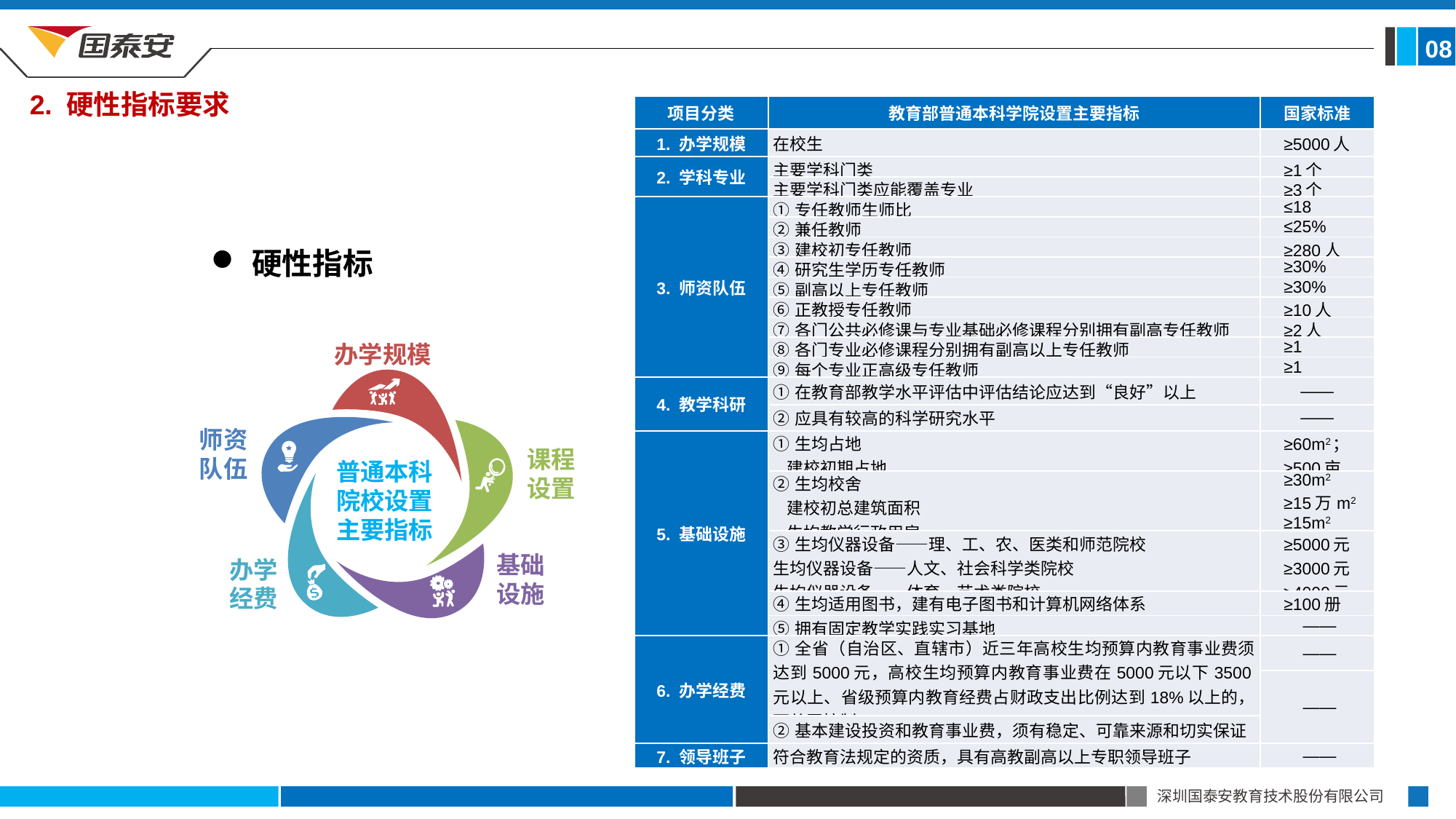

08
2. 硬性指标要求
| 项目分类 | 教育部普通本科学院设置主要指标 | 国家标准 |
| --- | --- | --- |
| 1. 办学规模 | 在校生 | ≥5000人 |
| 2. 学科专业 | 主要学科门类 | ≥1个 |
|  | 主要学科门类应能覆盖专业 | ≥3个 |
| 3. 师资队伍 | ①专任教师生师比 | ≤18 |
|  | ②兼任教师 | ≤25% |
|  | ③建校初专任教师 | ≥280人 |
|  | ④研究生学历专任教师 | ≥30% |
|  | ⑤副高以上专任教师 | ≥30% |
|  | ⑥正教授专任教师 | ≥10人 |
|  | ⑦各门公共必修课与专业基础必修课程分别拥有副高专任教师 | ≥2人 |
|  | ⑧各门专业必修课程分别拥有副高以上专任教师 | ≥1 |
|  | ⑨每个专业正高级专任教师 | ≥1 |
| 4. 教学科研 | ①在教育部教学水平评估中评估结论应达到“良好”以上 | —— |
|  | ②应具有较高的科学研究水平 | —— |
| 5. 基础设施 | ①生均占地 建校初期占地 | ≥60m2； ≥500亩 |
|  | ②生均校舍 建校初总建筑面积 生均教学行政用房 | ≥30m2 ≥15万m2 ≥15m2 |
|  | ③生均仪器设备——理、工、农、医类和师范院校 生均仪器设备——人文、社会科学类院校 生均仪器设备——体育、艺术类院校 | ≥5000元 ≥3000元 ≥4000元 |
|  | ④生均适用图书，建有电子图书和计算机网络体系 | ≥100册 |
|  | ⑤拥有固定教学实践实习基地 | —— |
| 6. 办学经费 | ①全省（自治区、直辖市）近三年高校生均预算内教育事业费须达到5000元，高校生均预算内教育事业费在5000元以下3500元以上、省级预算内教育经费占财政支出比例达到18%以上的，可从严控制 | —— |
|  |  | —— |
|  | ②基本建设投资和教育事业费，须有稳定、可靠来源和切实保证 |  |
| 7. 领导班子 | 符合教育法规定的资质，具有高教副高以上专职领导班子 | —— |
硬性指标
办学规模

师资
队伍
普通本科
院校设置
主要指标
课程
设置
基础
设施
办学
经费